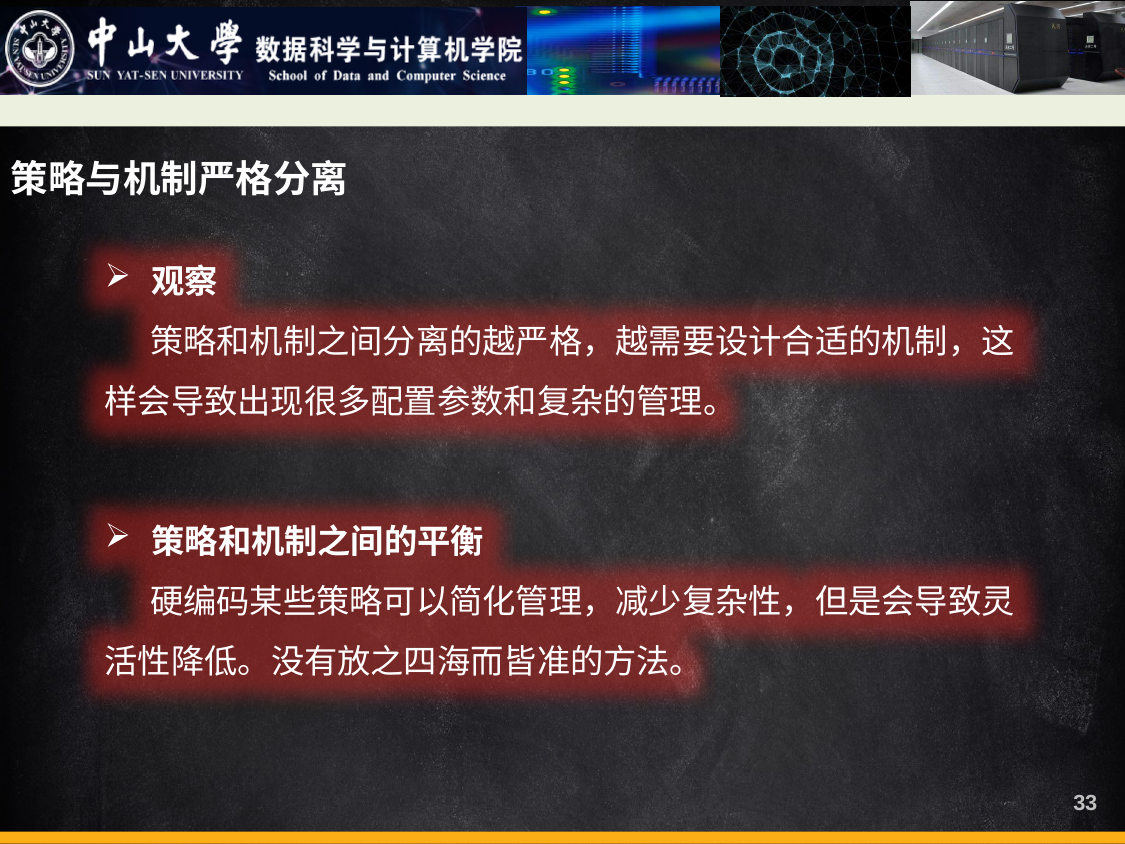

策略与机制严格分离
观察
     策略和机制之间分离的越严格，越需要设计合适的机制，这样会导致出现很多配置参数和复杂的管理。
策略和机制之间的平衡
     硬编码某些策略可以简化管理，减少复杂性，但是会导致灵活性降低。没有放之四海而皆准的方法。